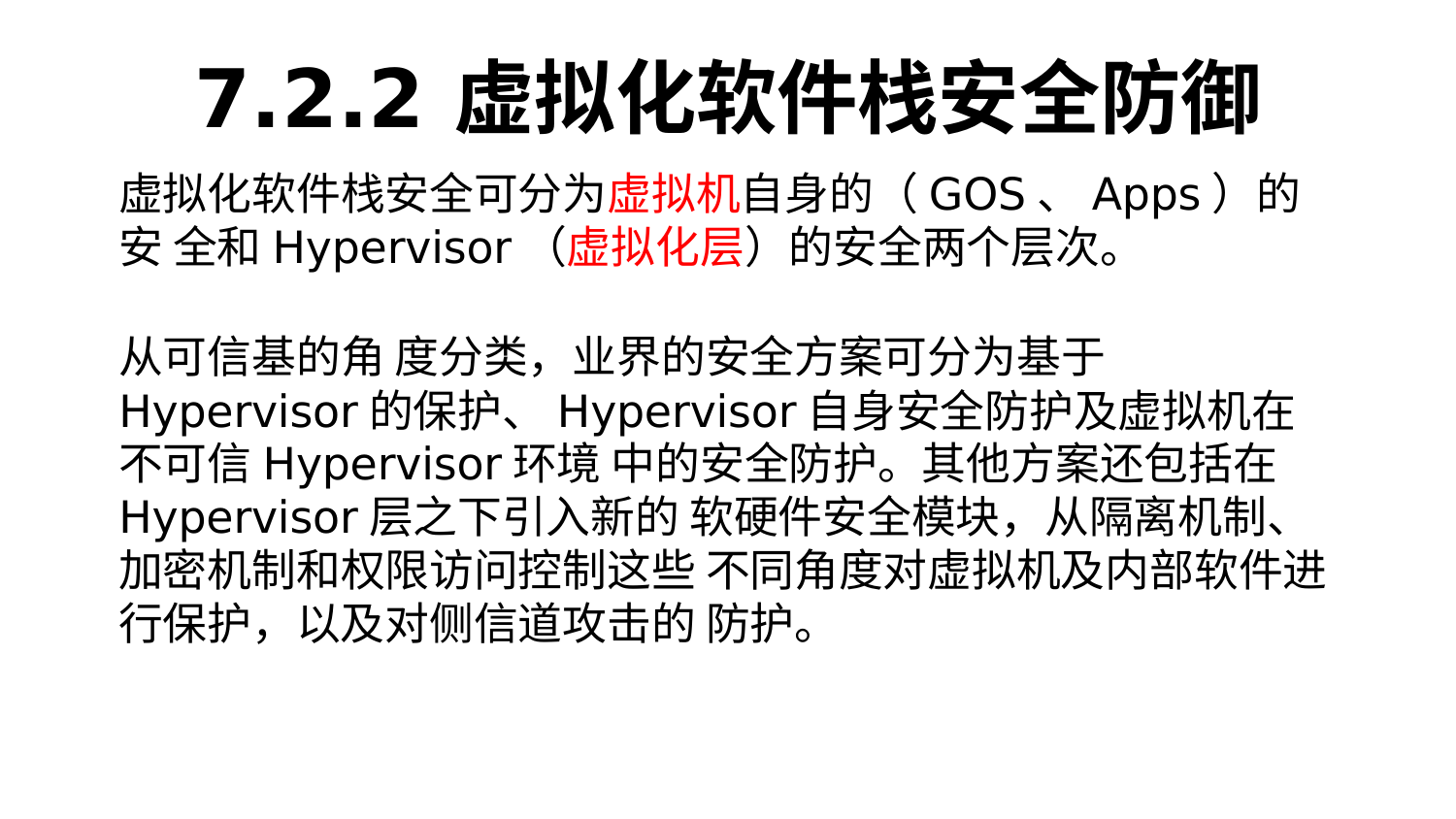

# 7.2.2	虚拟化软件栈安全防御
虚拟化软件栈安全可分为虚拟机自身的（GOS、Apps）的安 全和Hypervisor（虚拟化层）的安全两个层次。

从可信基的角 度分类，业界的安全方案可分为基于Hypervisor的保护、Hypervisor自身安全防护及虚拟机在不可信Hypervisor环境 中的安全防护。其他方案还包括在Hypervisor层之下引入新的 软硬件安全模块，从隔离机制、加密机制和权限访问控制这些 不同角度对虚拟机及内部软件进行保护，以及对侧信道攻击的 防护。